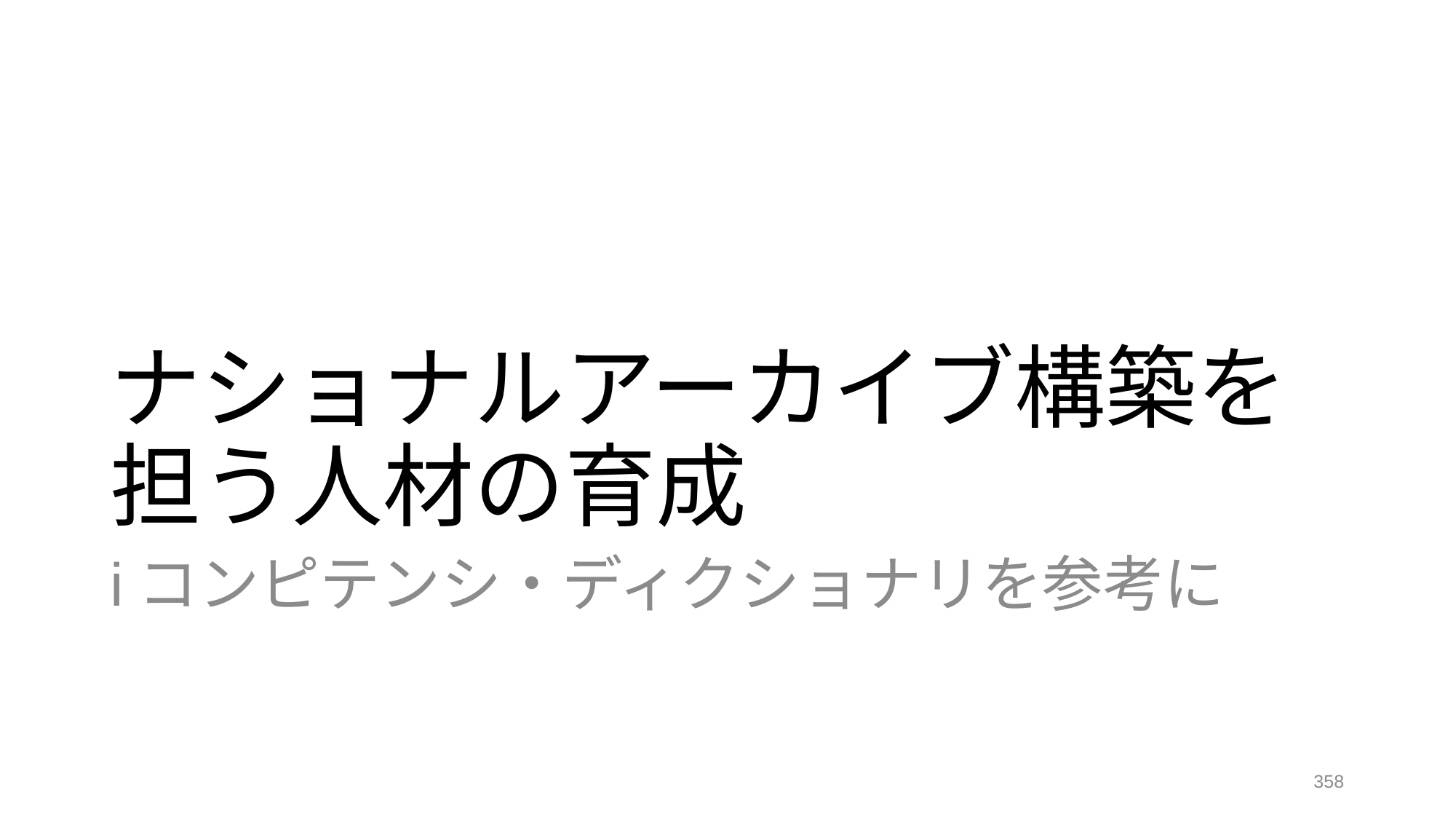

# ナショナルアーカイブ構築を担う人材の育成
iコンピテンシ・ディクショナリを参考に

358